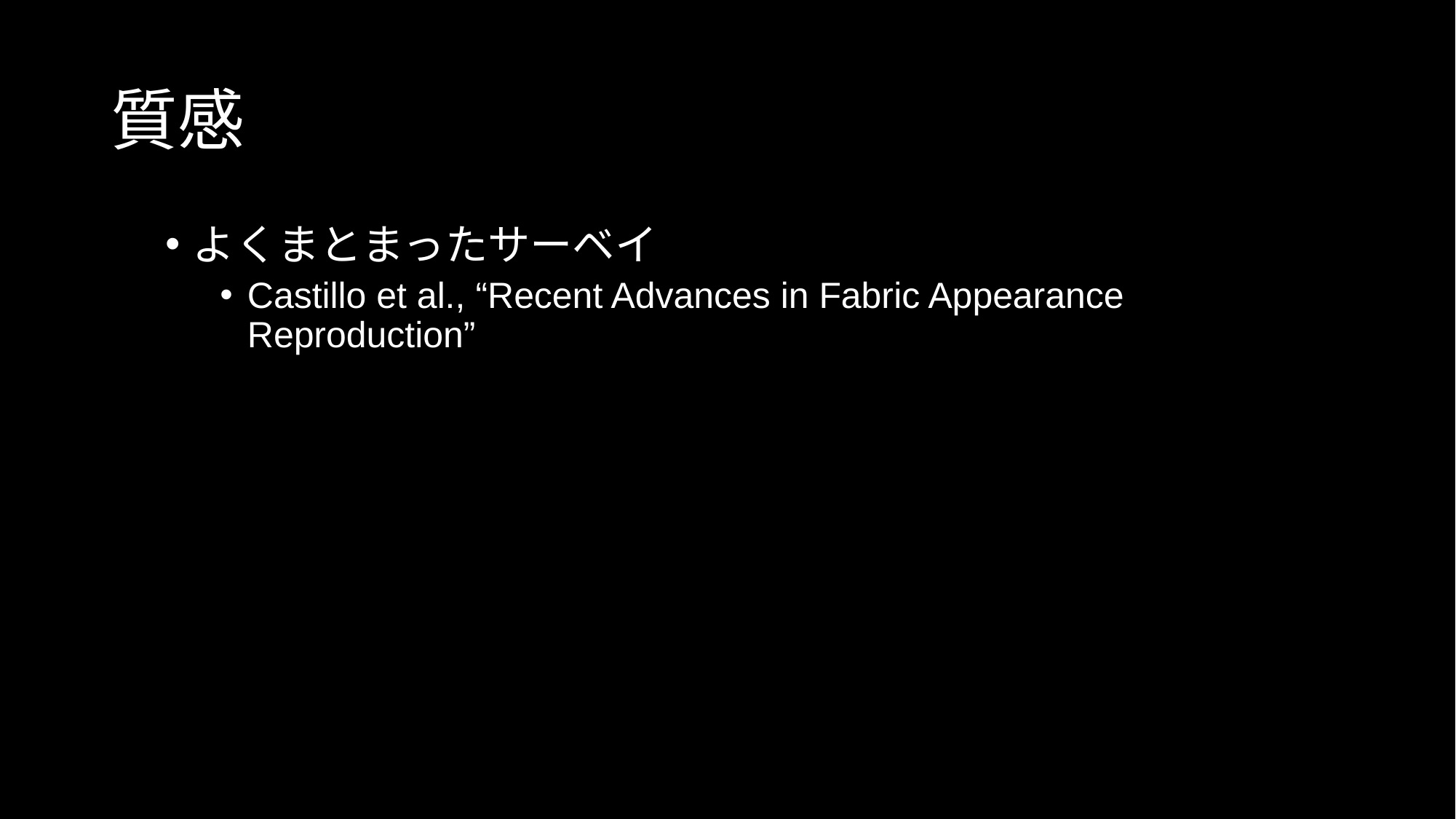

# 質感
よくまとまったサーベイ
Castillo et al., “Recent Advances in Fabric Appearance Reproduction”